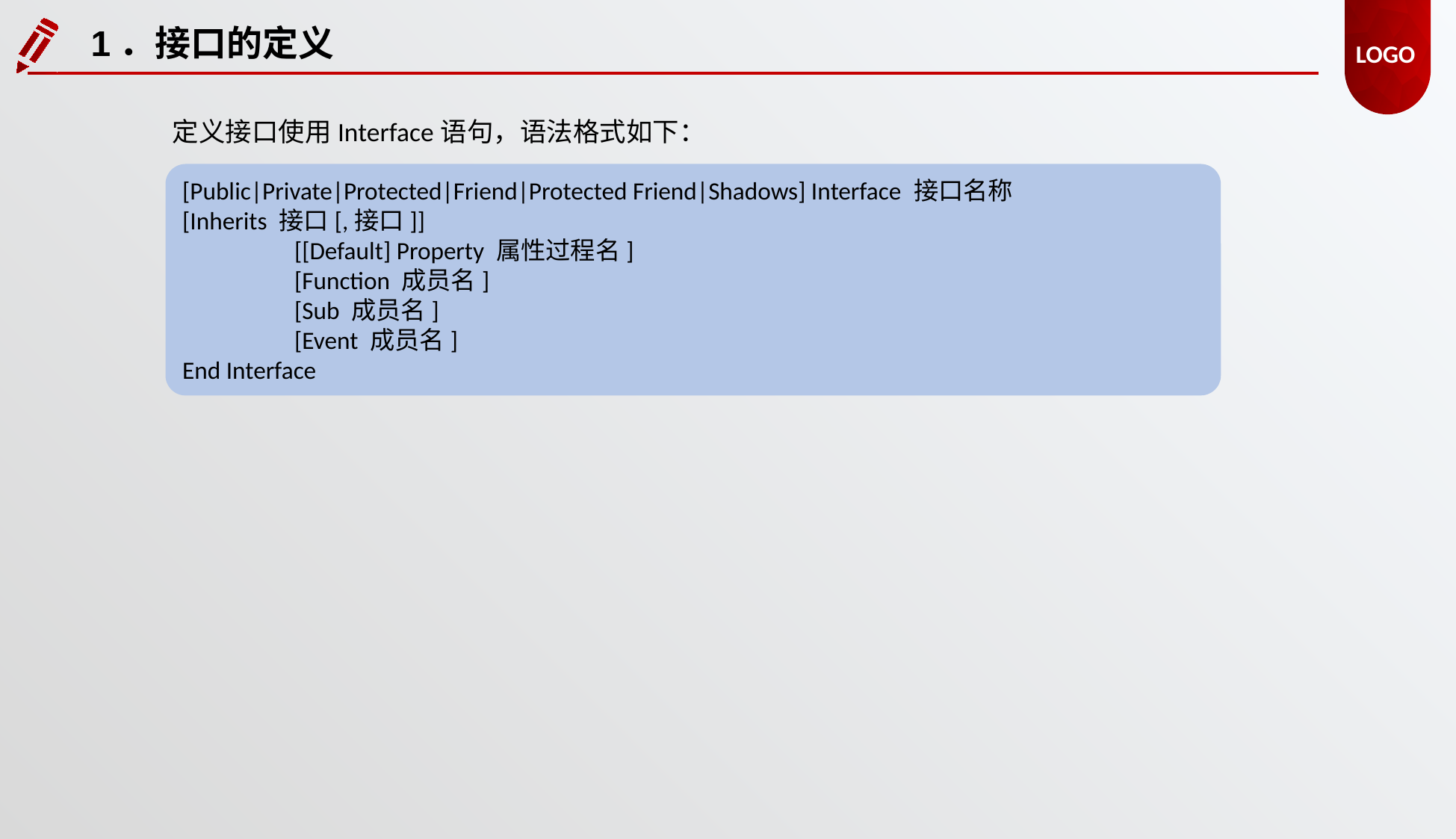

1．接口的定义
定义接口使用Interface语句，语法格式如下：
[Public|Private|Protected|Friend|Protected Friend|Shadows] Interface 接口名称
[Inherits 接口[,接口]]
	[[Default] Property 属性过程名]
	[Function 成员名]
	[Sub 成员名]
	[Event 成员名]
End Interface